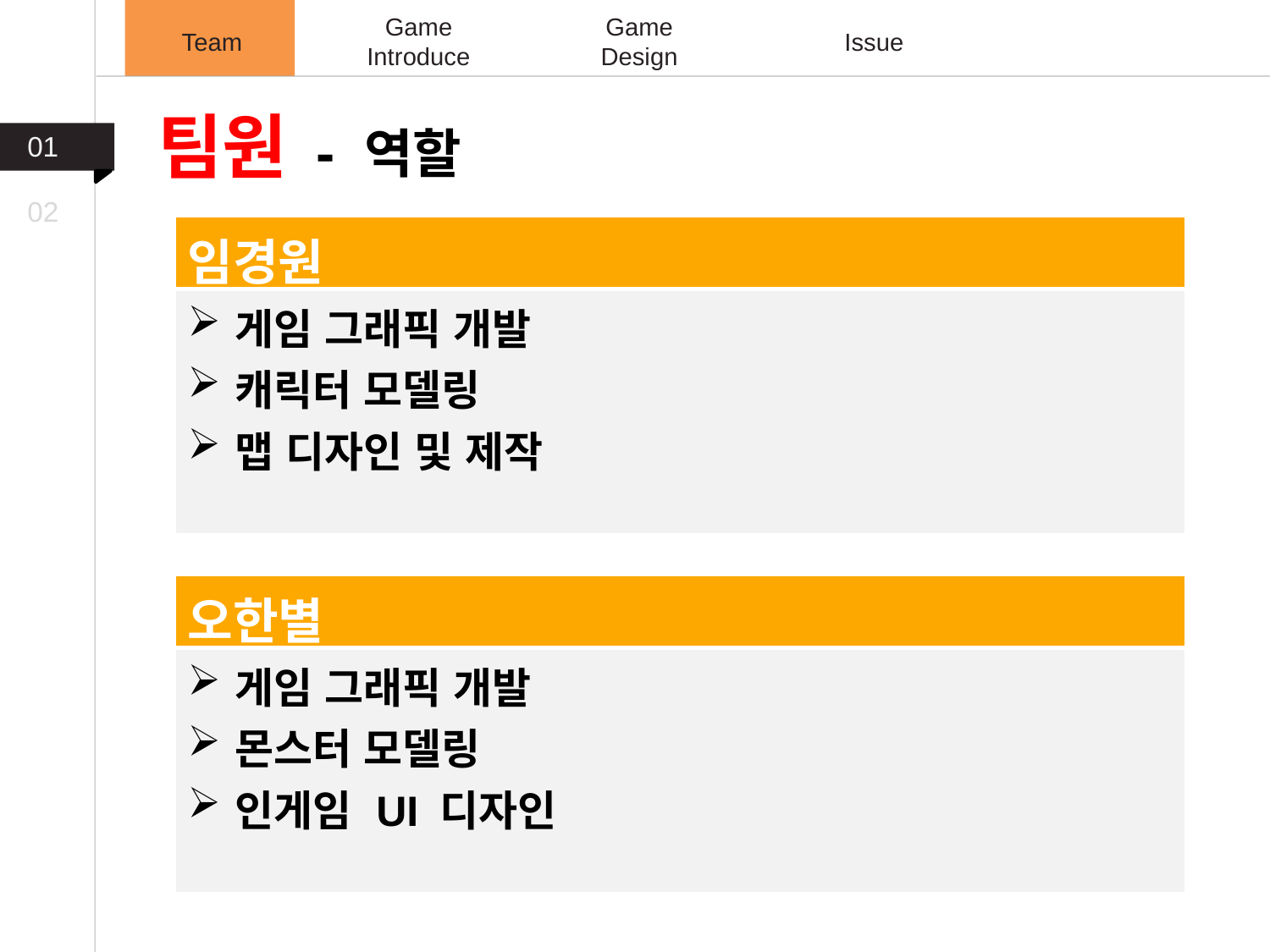

Game
Introduce
Game
Design
Team
Issue
팀원 - 역할
01

02
| 임경원 |
| --- |
| 게임 그래픽 개발 캐릭터 모델링 맵 디자인 및 제작 |
| 오한별 |
| --- |
| 게임 그래픽 개발 몬스터 모델링 인게임 UI 디자인 |